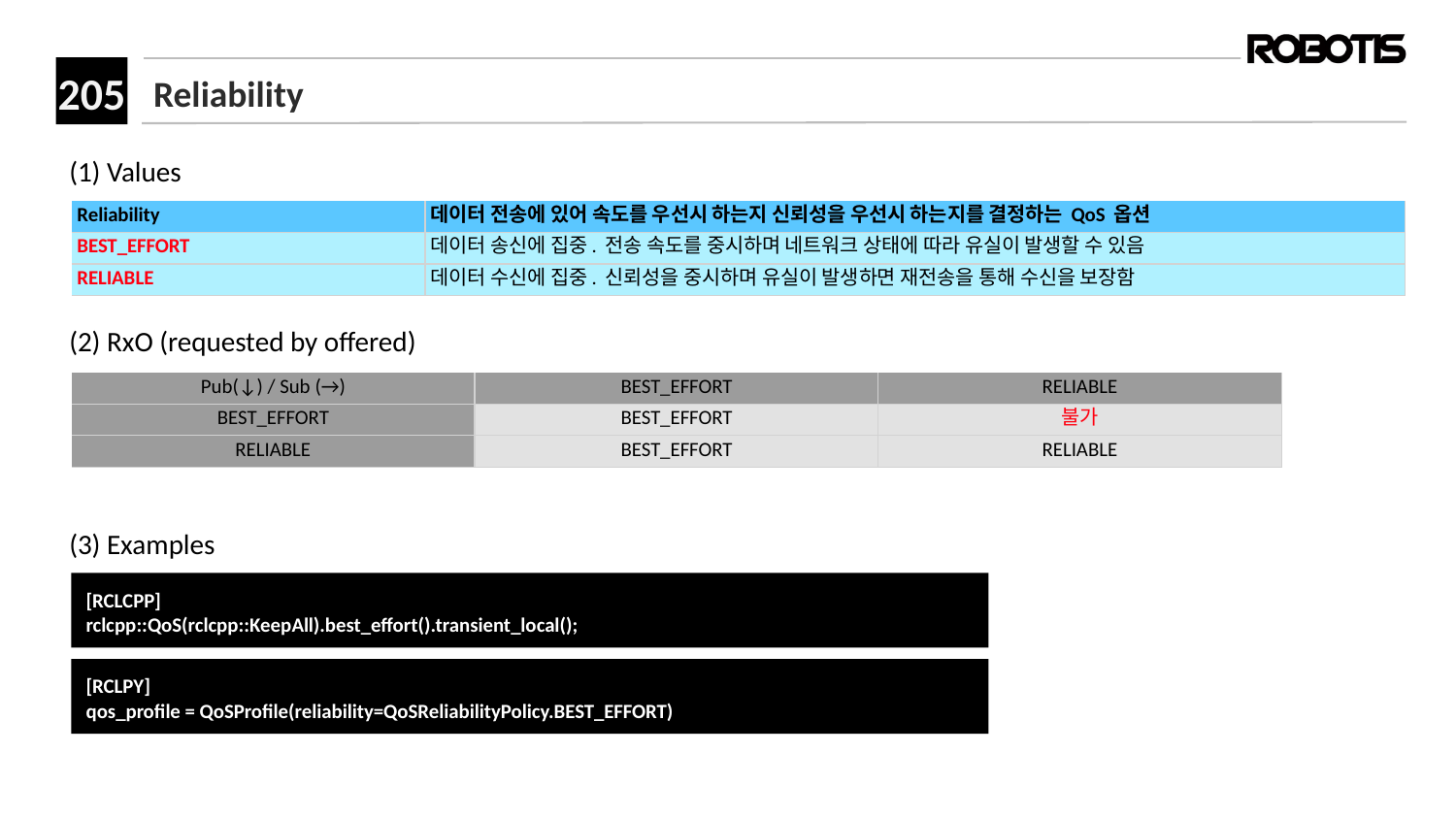

# Reliability
(1) Values

(2) RxO (requested by offered)

(3) Examples
| Reliability | 데이터 전송에 있어 속도를 우선시 하는지 신뢰성을 우선시 하는지를 결정하는 QoS 옵션 |
| --- | --- |
| BEST\_EFFORT | 데이터 송신에 집중. 전송 속도를 중시하며 네트워크 상태에 따라 유실이 발생할 수 있음 |
| RELIABLE | 데이터 수신에 집중. 신뢰성을 중시하며 유실이 발생하면 재전송을 통해 수신을 보장함 |
| Pub(↓) / Sub (→) | BEST\_EFFORT | RELIABLE |
| --- | --- | --- |
| BEST\_EFFORT | BEST\_EFFORT | 불가 |
| RELIABLE | BEST\_EFFORT | RELIABLE |
[RCLCPP]
rclcpp::QoS(rclcpp::KeepAll).best_effort().transient_local();﻿
[RCLPY]﻿﻿
qos_profile = QoSProfile(reliability=QoSReliabilityPolicy.BEST_EFFORT)